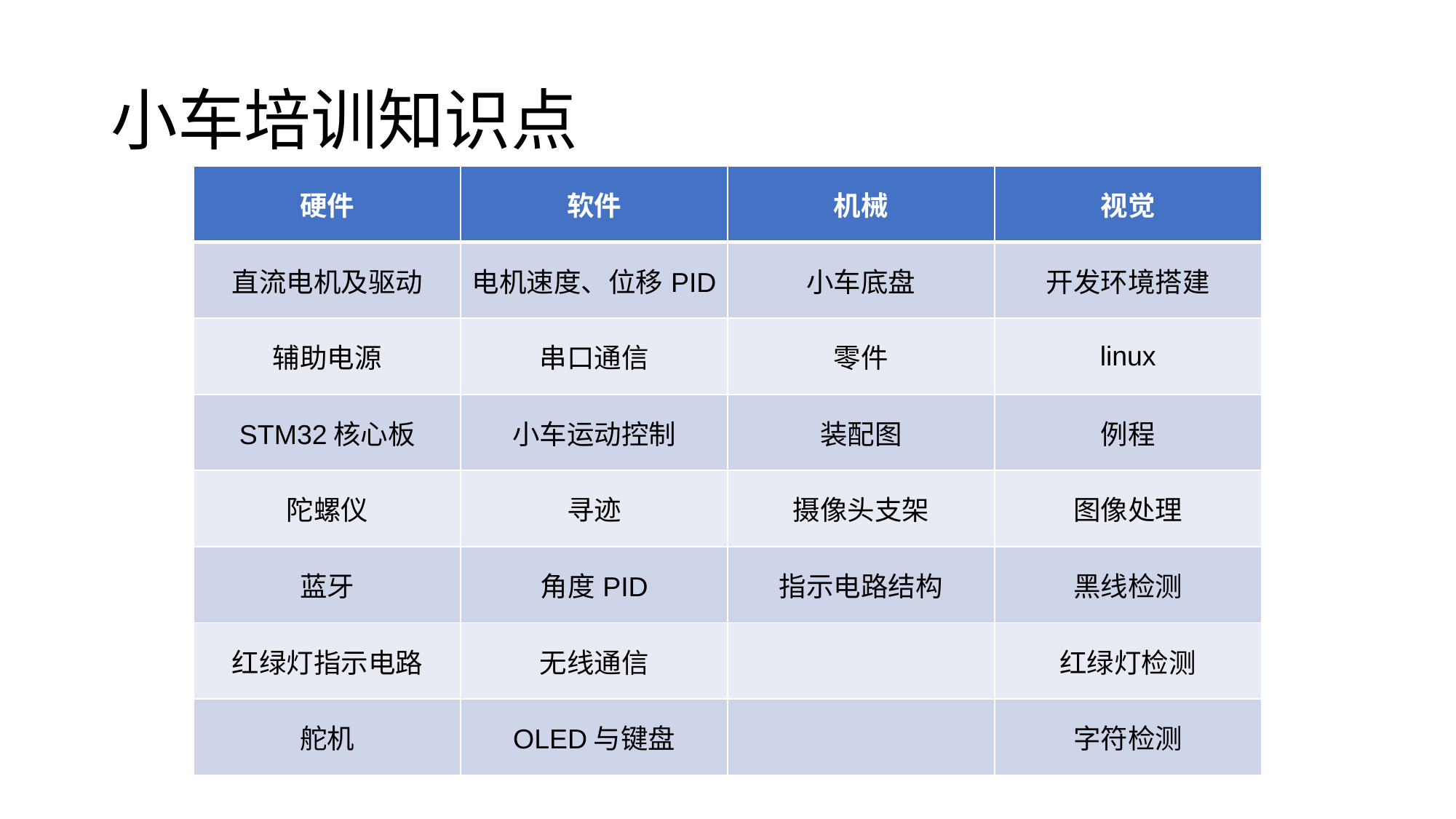

# 小车培训知识点
| 硬件 | 软件 | 机械 | 视觉 |
| --- | --- | --- | --- |
| 直流电机及驱动 | 电机速度、位移PID | 小车底盘 | 开发环境搭建 |
| 辅助电源 | 串口通信 | 零件 | linux |
| STM32核心板 | 小车运动控制 | 装配图 | 例程 |
| 陀螺仪 | 寻迹 | 摄像头支架 | 图像处理 |
| 蓝牙 | 角度PID | 指示电路结构 | 黑线检测 |
| 红绿灯指示电路 | 无线通信 |  | 红绿灯检测 |
| 舵机 | OLED与键盘 |  | 字符检测 |